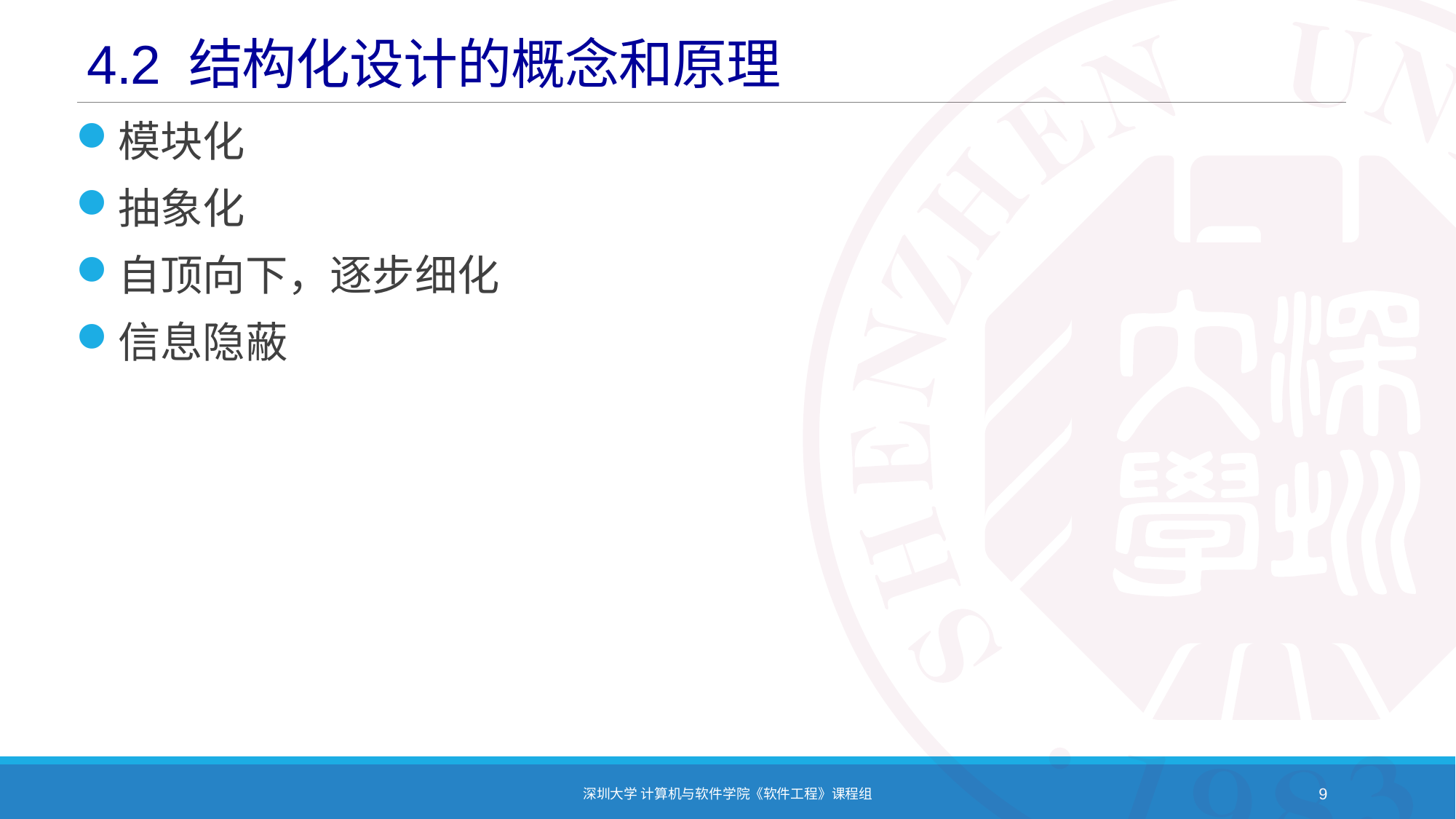

# 4.2 结构化设计的概念和原理
模块化
抽象化
自顶向下，逐步细化
信息隐蔽

深圳大学 计算机与软件学院《软件工程》课程组
9